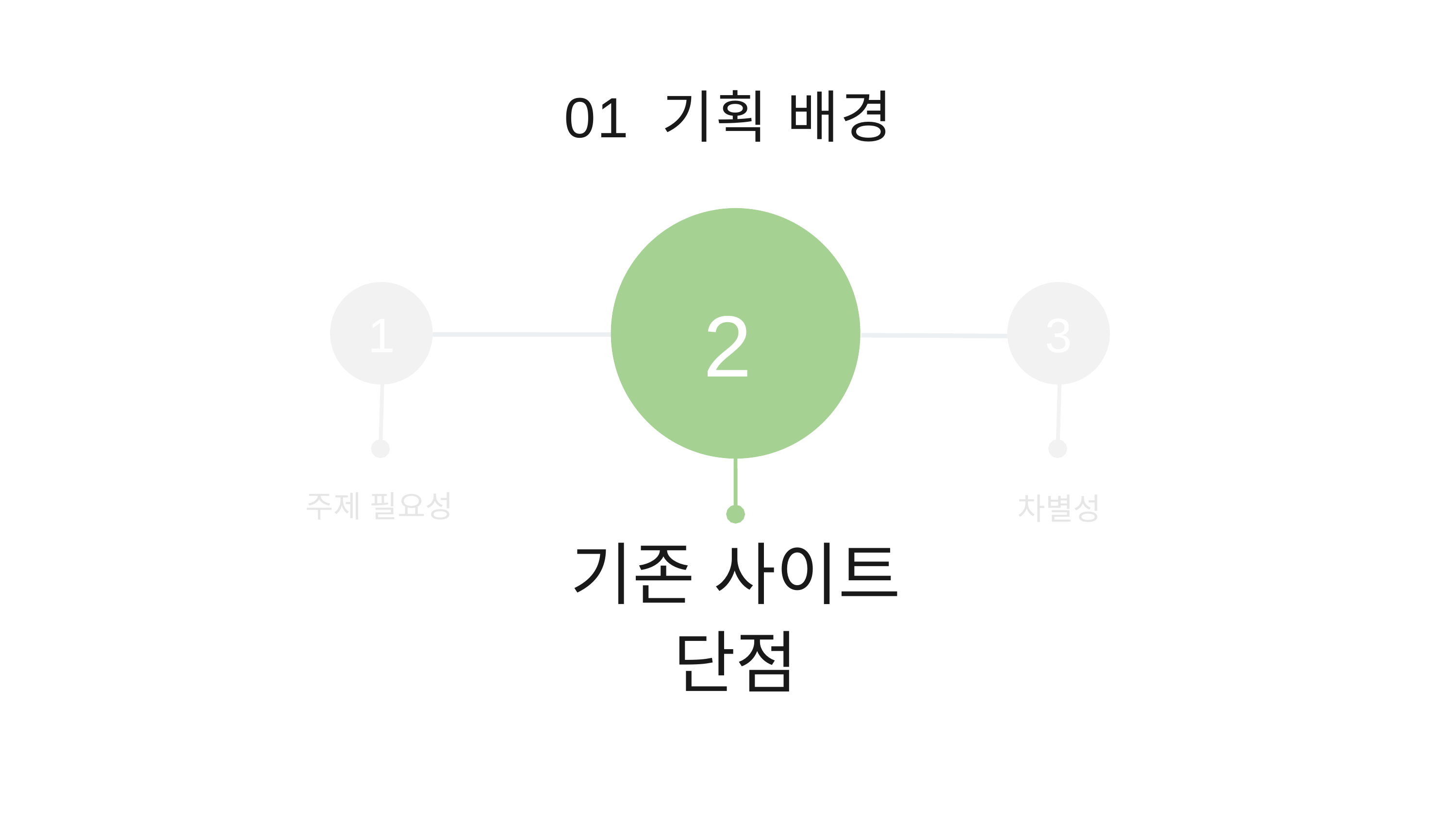

01 기획 배경

2
1
3

주제 필요성
차별성
기존 사이트 단점